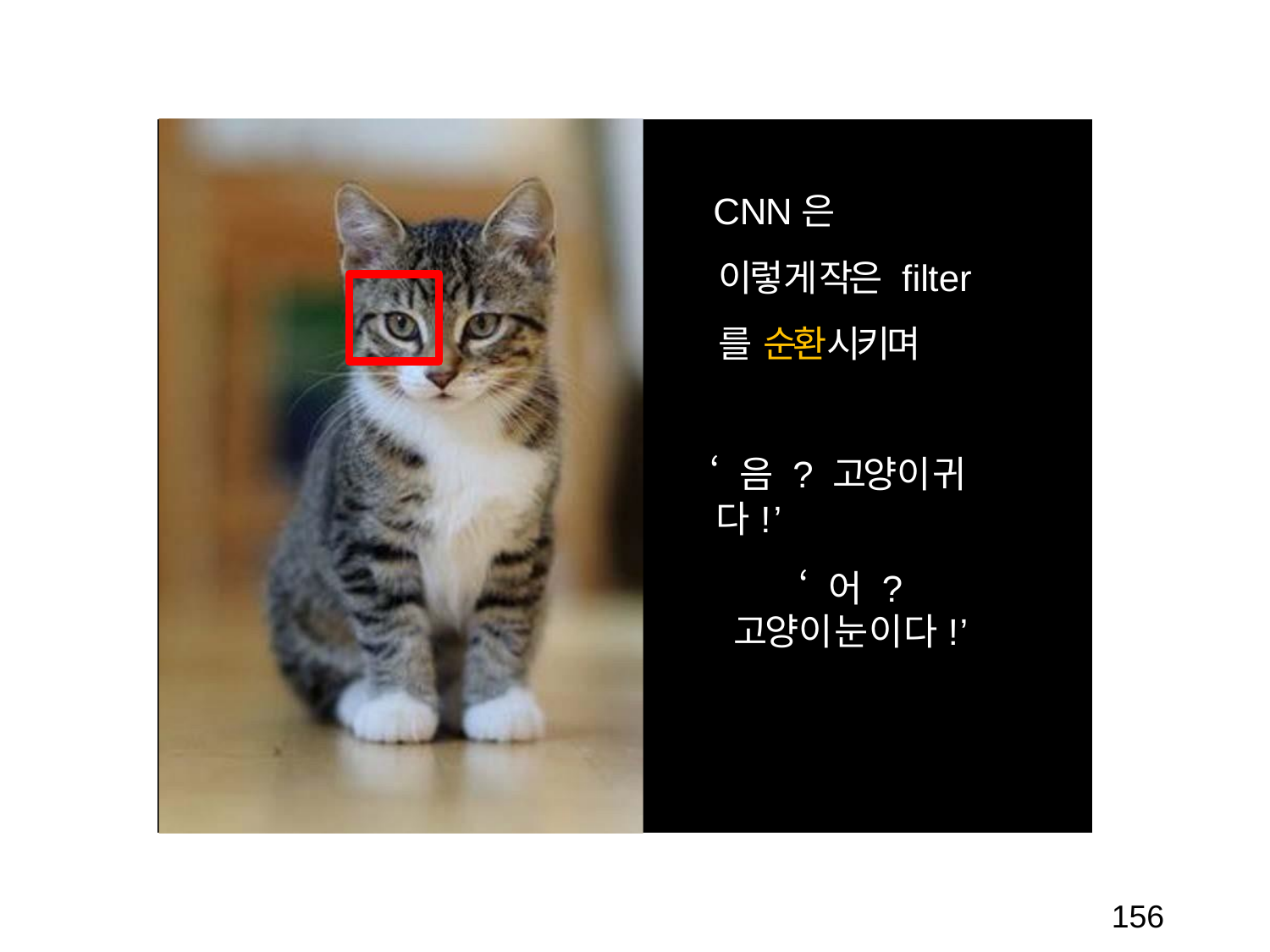

CNN은 이렇게작은 filter를 순환시키며

‘ 음 ? 고양이귀다!’
‘ 어 ? 고양이눈이다!’